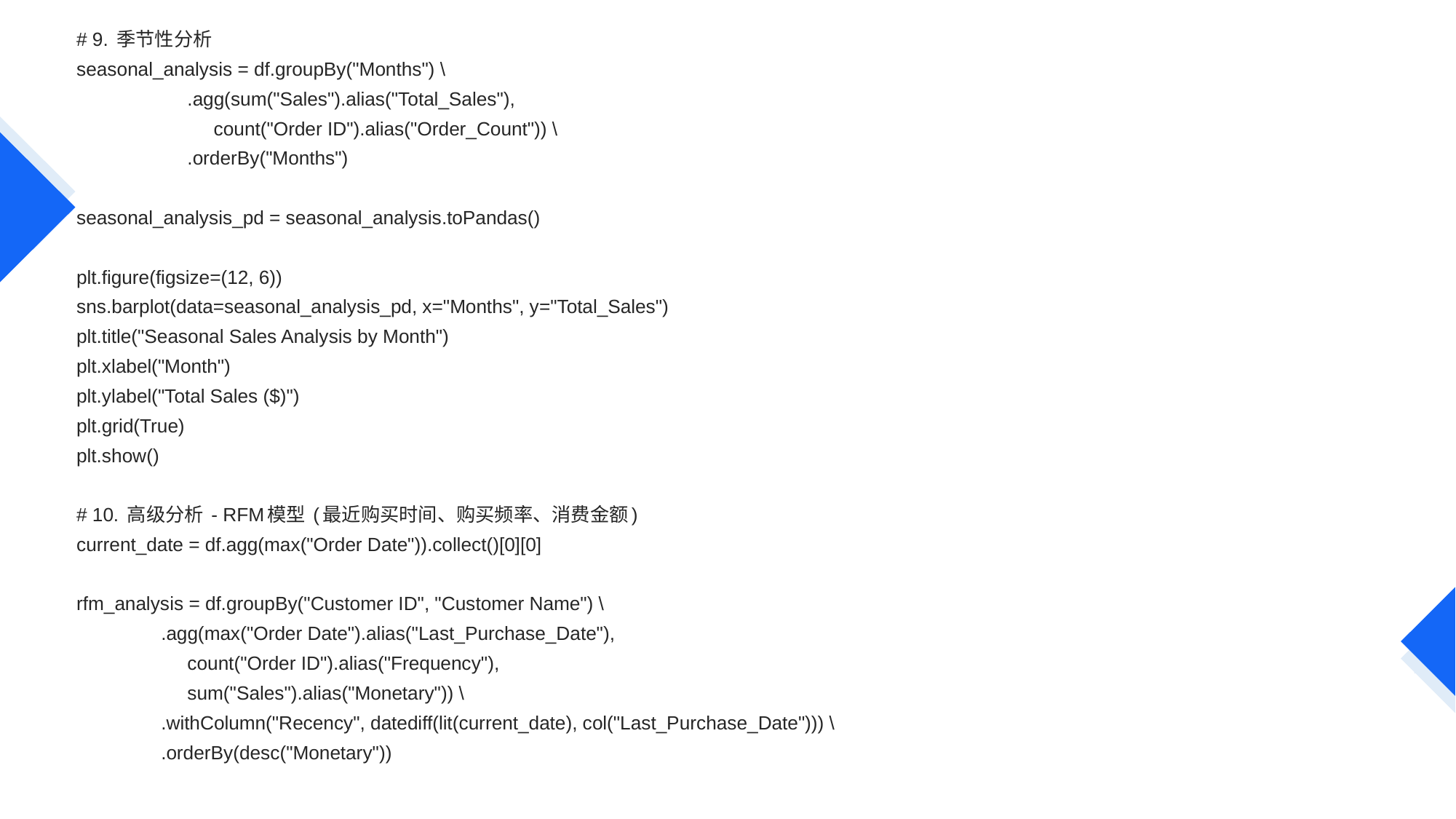

# 9. 季节性分析
seasonal_analysis = df.groupBy("Months") \
                     .agg(sum("Sales").alias("Total_Sales"),
                          count("Order ID").alias("Order_Count")) \
                     .orderBy("Months")

seasonal_analysis_pd = seasonal_analysis.toPandas()

plt.figure(figsize=(12, 6))
sns.barplot(data=seasonal_analysis_pd, x="Months", y="Total_Sales")
plt.title("Seasonal Sales Analysis by Month")
plt.xlabel("Month")
plt.ylabel("Total Sales ($)")
plt.grid(True)
plt.show()

# 10. 高级分析 - RFM模型 (最近购买时间、购买频率、消费金额)
current_date = df.agg(max("Order Date")).collect()[0][0]

rfm_analysis = df.groupBy("Customer ID", "Customer Name") \
                .agg(max("Order Date").alias("Last_Purchase_Date"),
                     count("Order ID").alias("Frequency"),
                     sum("Sales").alias("Monetary")) \
                .withColumn("Recency", datediff(lit(current_date), col("Last_Purchase_Date"))) \
                .orderBy(desc("Monetary"))
#